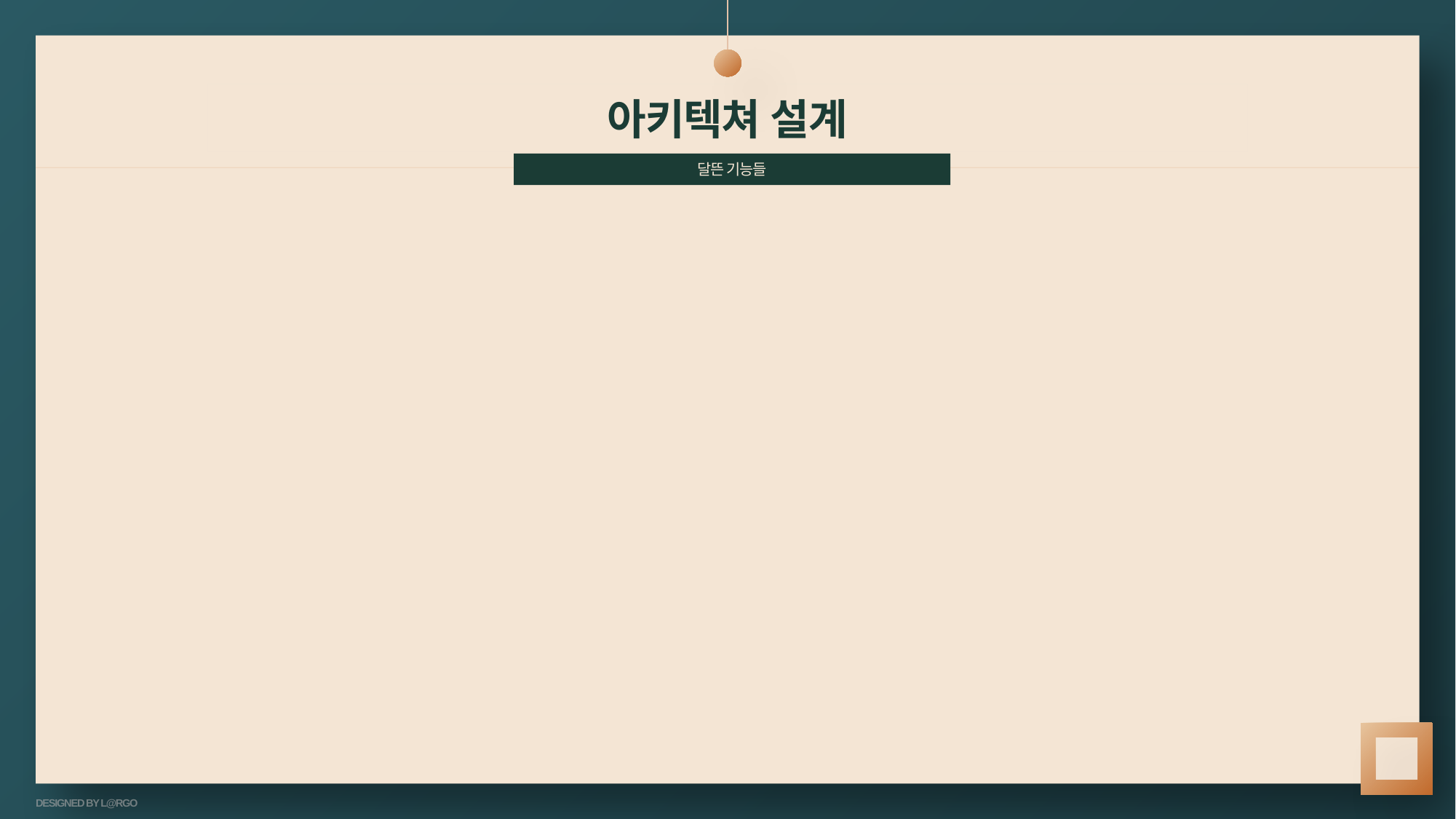

# 아키텍쳐 설계
달뜬 기능들
DESIGNED BY L@RGO